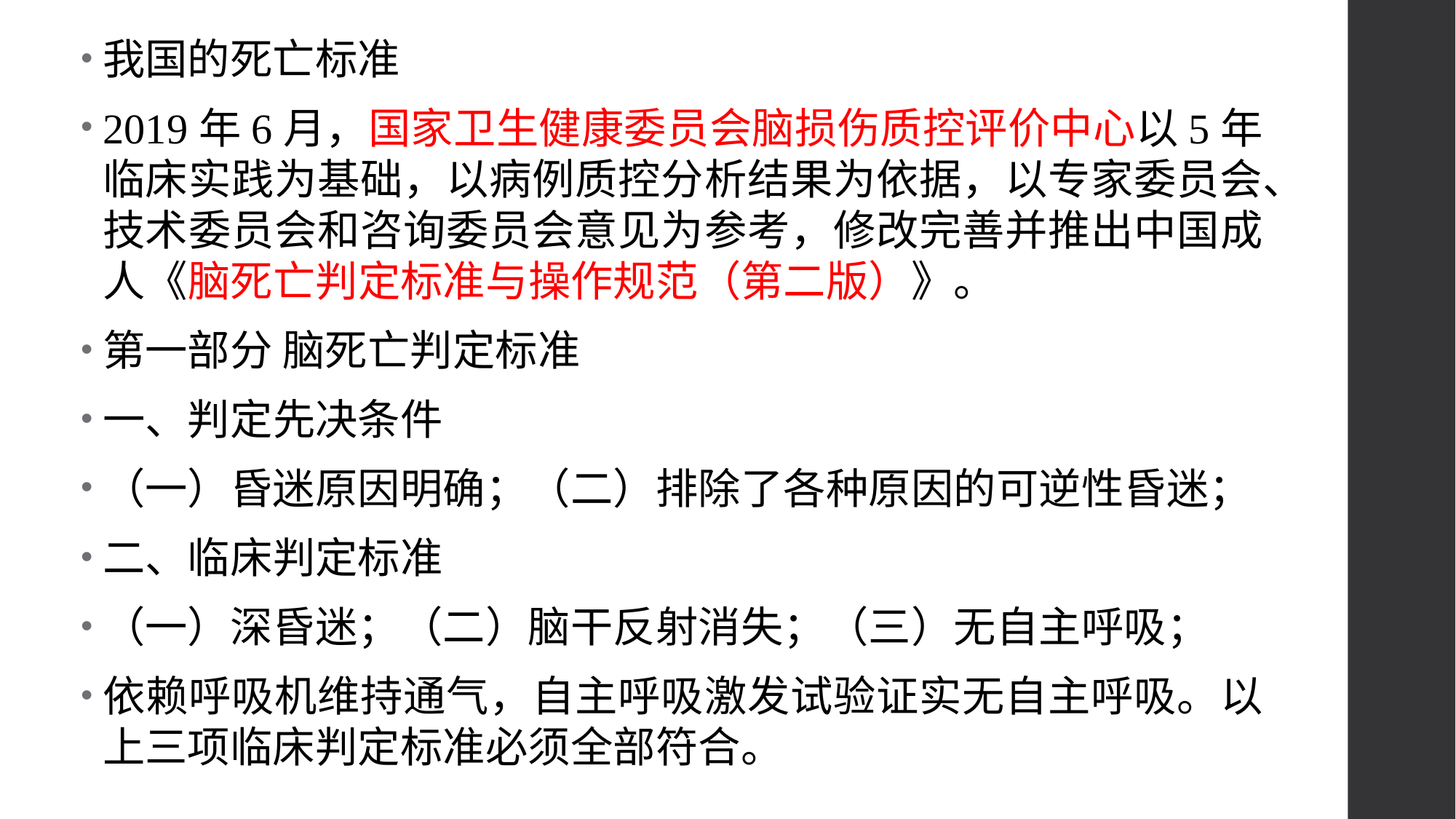

我国的死亡标准
2019年6月，国家卫生健康委员会脑损伤质控评价中心以5年临床实践为基础，以病例质控分析结果为依据，以专家委员会、技术委员会和咨询委员会意见为参考，修改完善并推出中国成人《脑死亡判定标准与操作规范（第二版）》。
第一部分 脑死亡判定标准
一、判定先决条件
（一）昏迷原因明确；（二）排除了各种原因的可逆性昏迷；
二、临床判定标准
（一）深昏迷；（二）脑干反射消失；（三）无自主呼吸；
依赖呼吸机维持通气，自主呼吸激发试验证实无自主呼吸。以上三项临床判定标准必须全部符合。